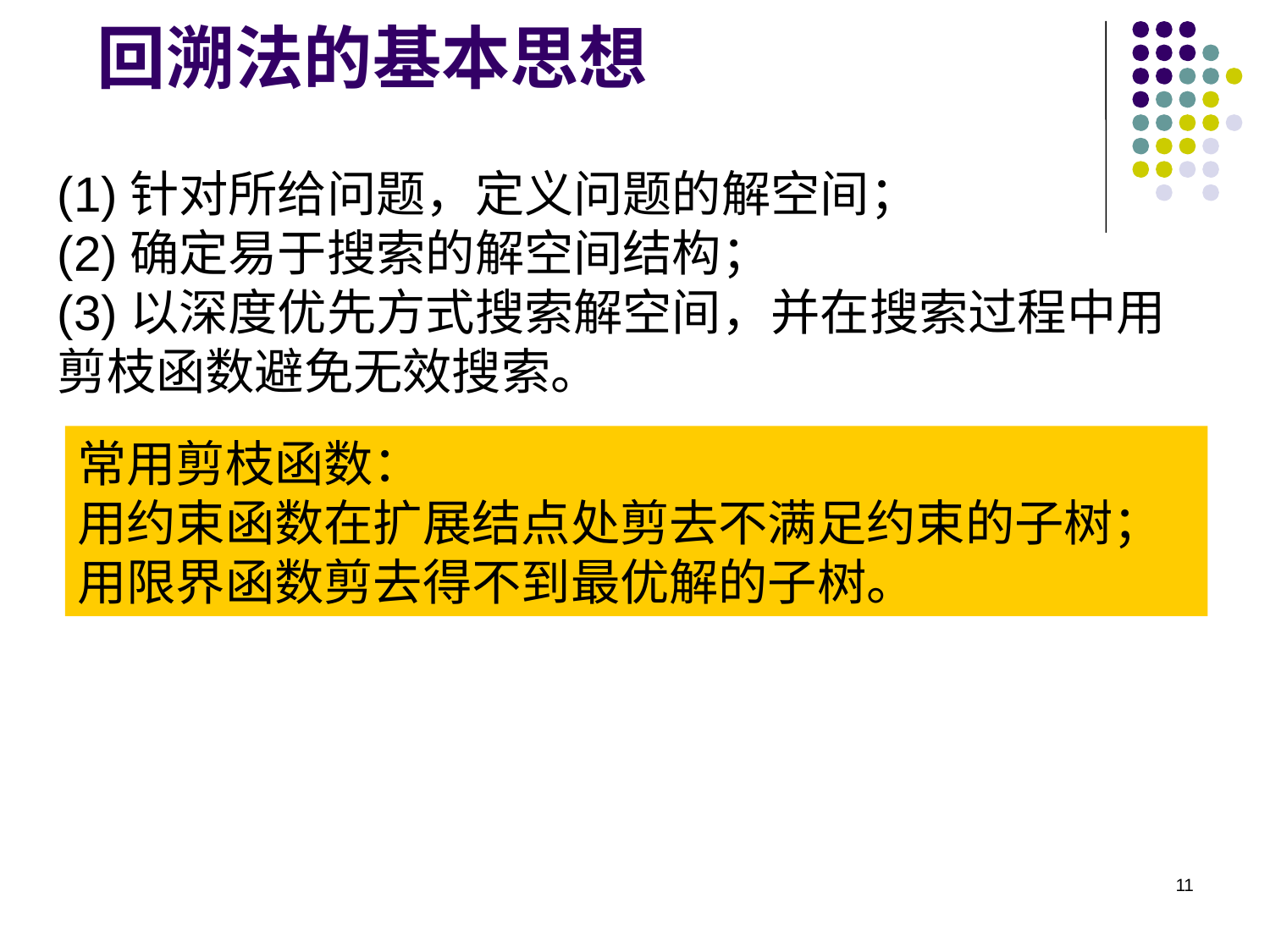

回溯法的基本思想
(1)针对所给问题，定义问题的解空间；
(2)确定易于搜索的解空间结构；
(3)以深度优先方式搜索解空间，并在搜索过程中用剪枝函数避免无效搜索。
常用剪枝函数：
用约束函数在扩展结点处剪去不满足约束的子树；
用限界函数剪去得不到最优解的子树。
11